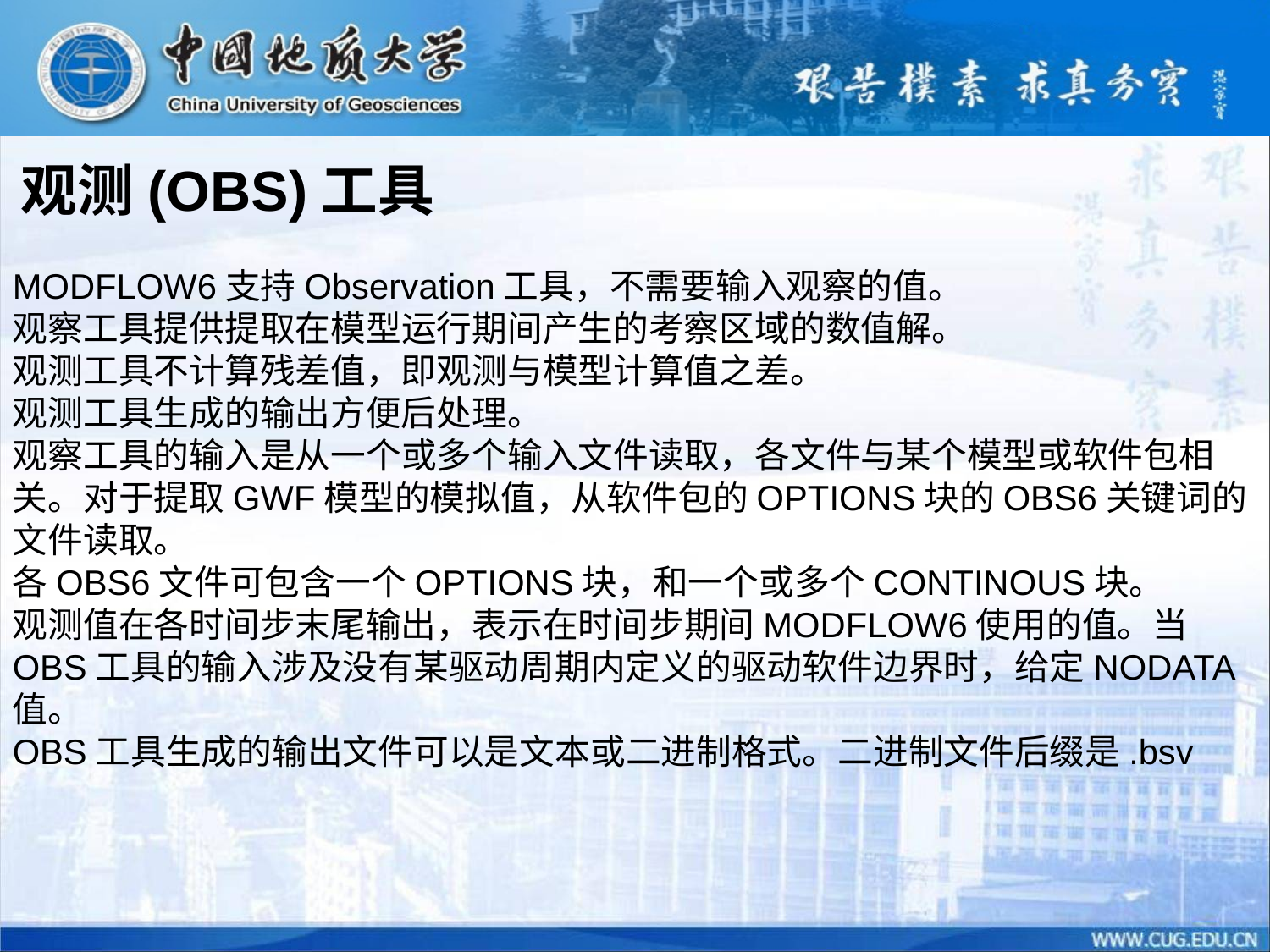

观测(OBS)工具
MODFLOW6支持Observation工具，不需要输入观察的值。
观察工具提供提取在模型运行期间产生的考察区域的数值解。
观测工具不计算残差值，即观测与模型计算值之差。
观测工具生成的输出方便后处理。
观察工具的输入是从一个或多个输入文件读取，各文件与某个模型或软件包相关。对于提取GWF模型的模拟值，从软件包的OPTIONS块的OBS6关键词的文件读取。
各OBS6文件可包含一个OPTIONS块，和一个或多个CONTINOUS块。
观测值在各时间步末尾输出，表示在时间步期间MODFLOW6使用的值。当OBS工具的输入涉及没有某驱动周期内定义的驱动软件边界时，给定NODATA值。
OBS工具生成的输出文件可以是文本或二进制格式。二进制文件后缀是.bsv